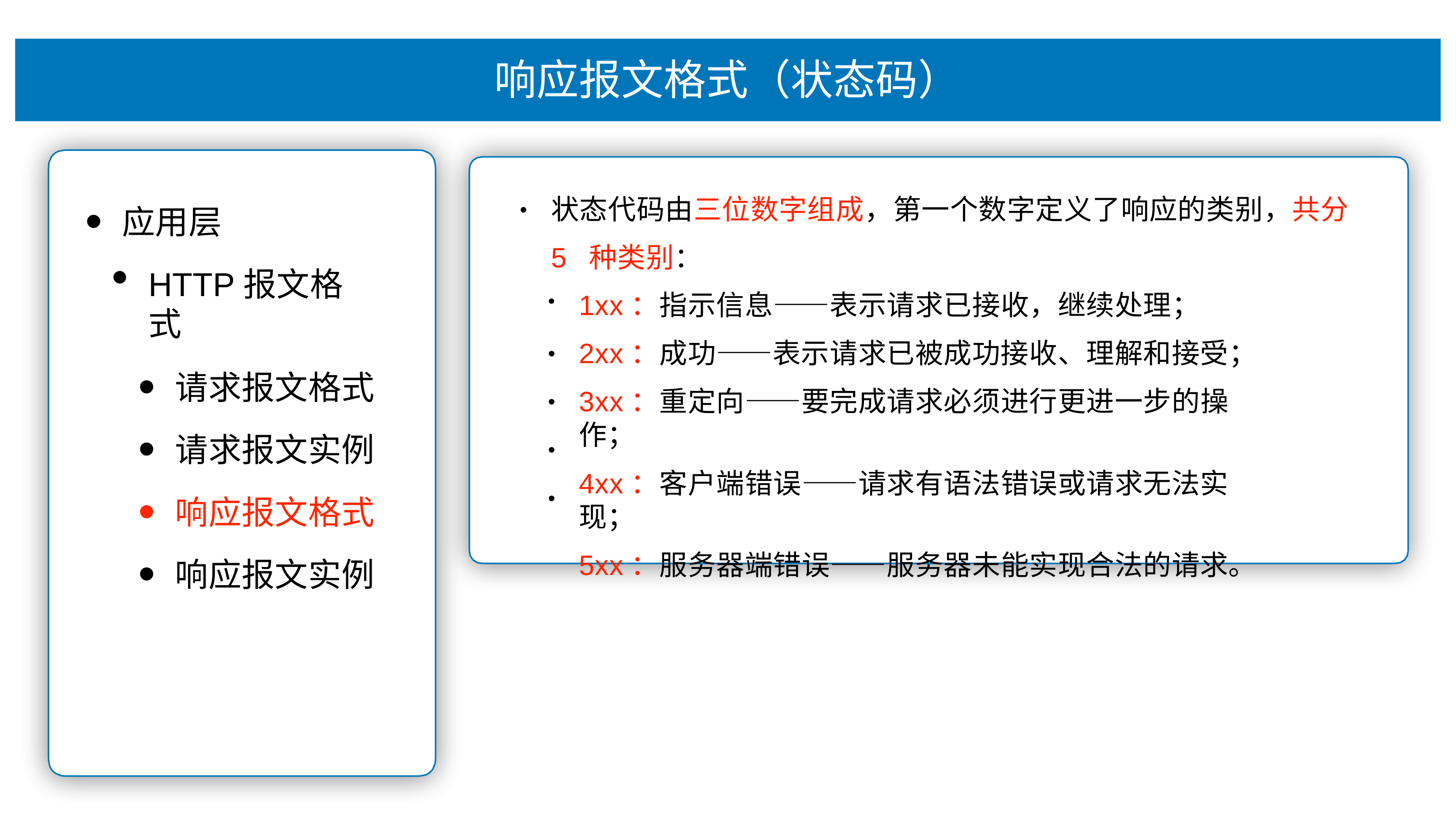

# 响应报⽂格式（状态码）

状态代码由三位数字组成，第⼀个数字定义了响应的类别，共分5  种类别：
应⽤层
HTTP报⽂格式
请求报⽂格式
请求报⽂实例
响应报⽂格式
响应报⽂实例
•
1xx：指示信息——表示请求已接收，继续处理；
2xx：成功——表示请求已被成功接收、理解和接受；
3xx：重定向——要完成请求必须进⾏更进⼀步的操作；
4xx：客户端错误——请求有语法错误或请求⽆法实现；
5xx：服务器端错误——服务器未能实现合法的请求。
•
•
•
•